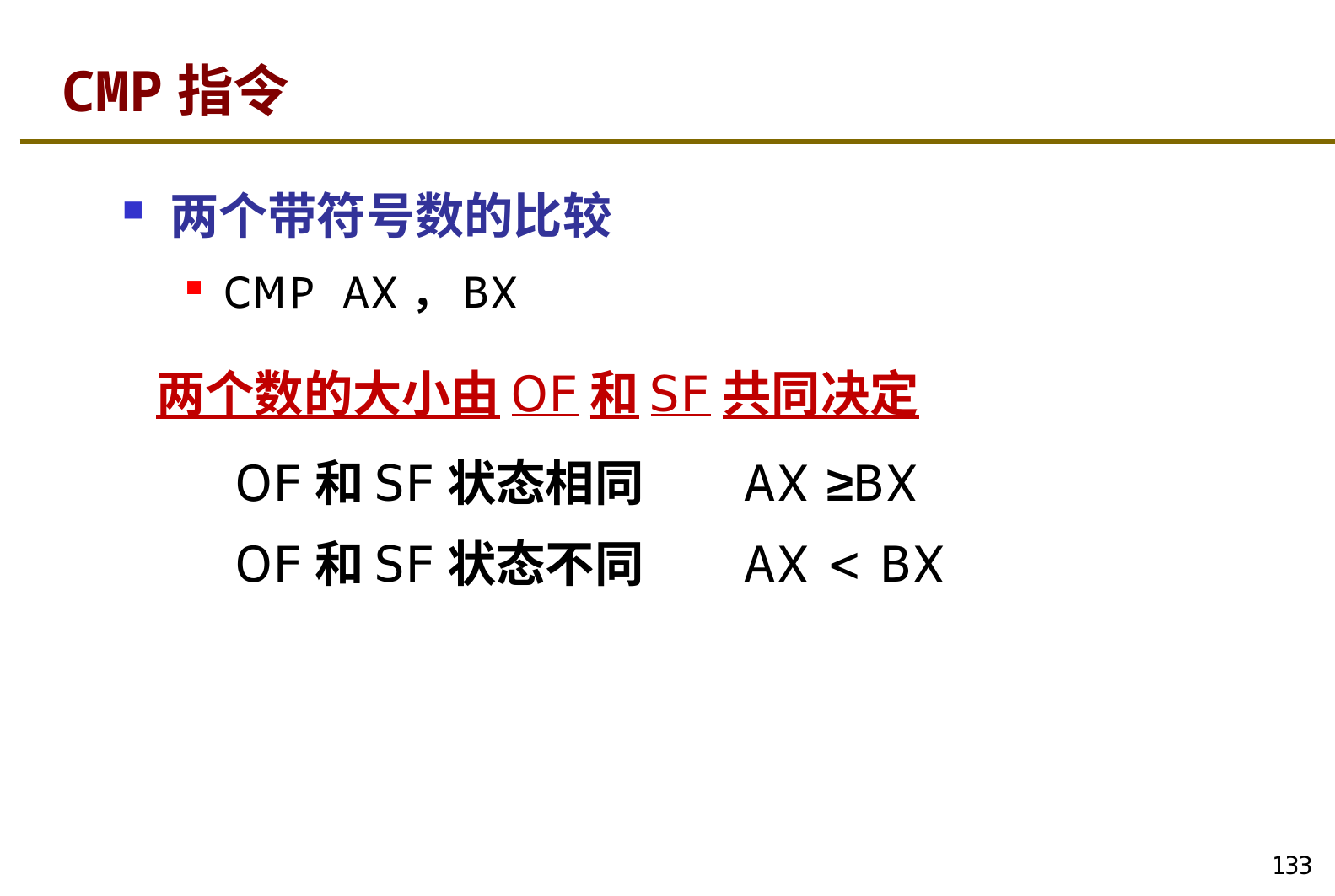

# CMP指令
两个带符号数的比较
CMP  AX，BX
  两个数的大小由OF和SF共同决定
        OF和SF状态相同        AX ≥BX
        OF和SF状态不同        AX < BX
133